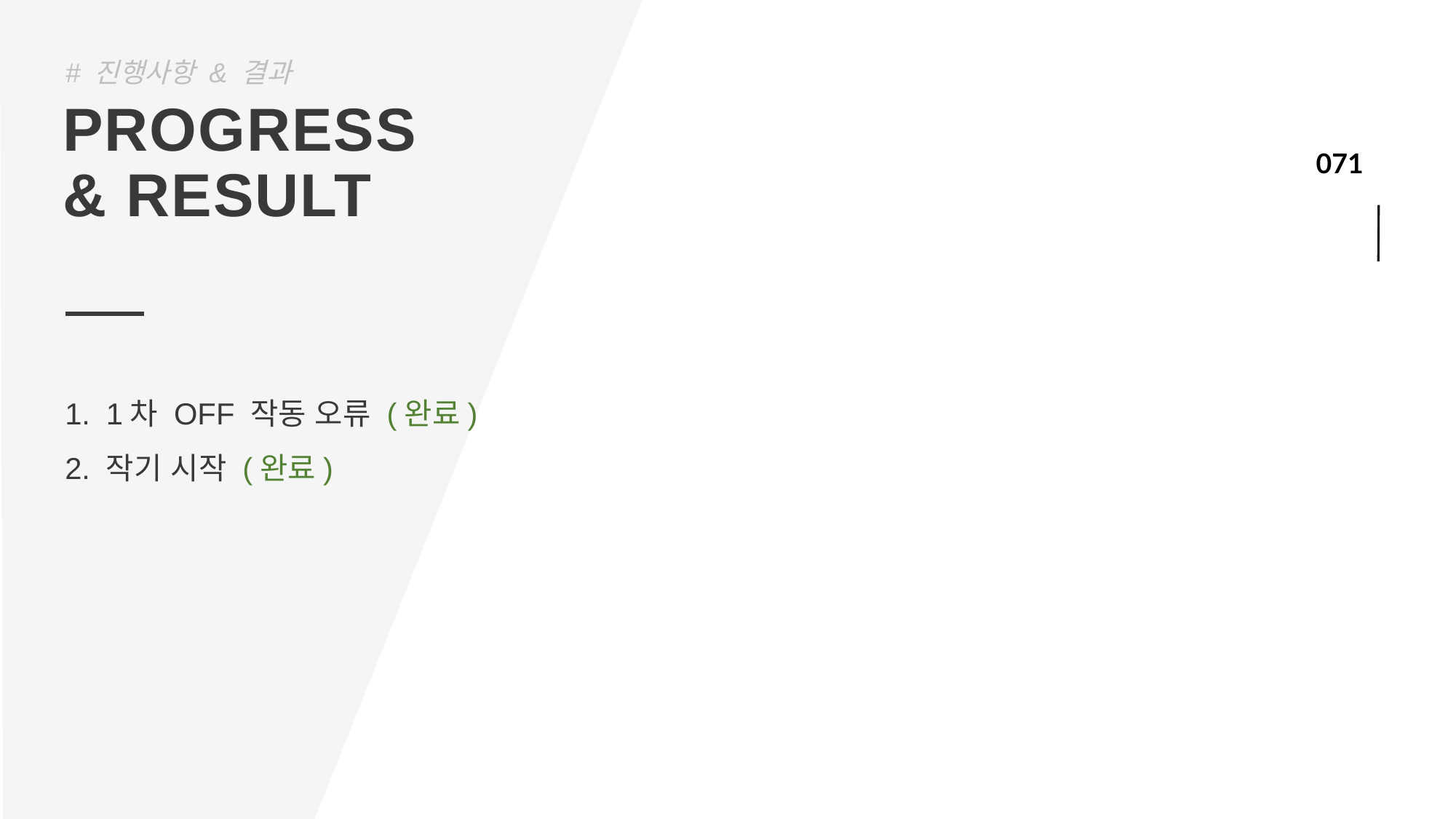

# 진행사항 & 결과
PROGRESS
& RESULT
1차 OFF 작동 오류 (완료)
작기 시작 (완료)